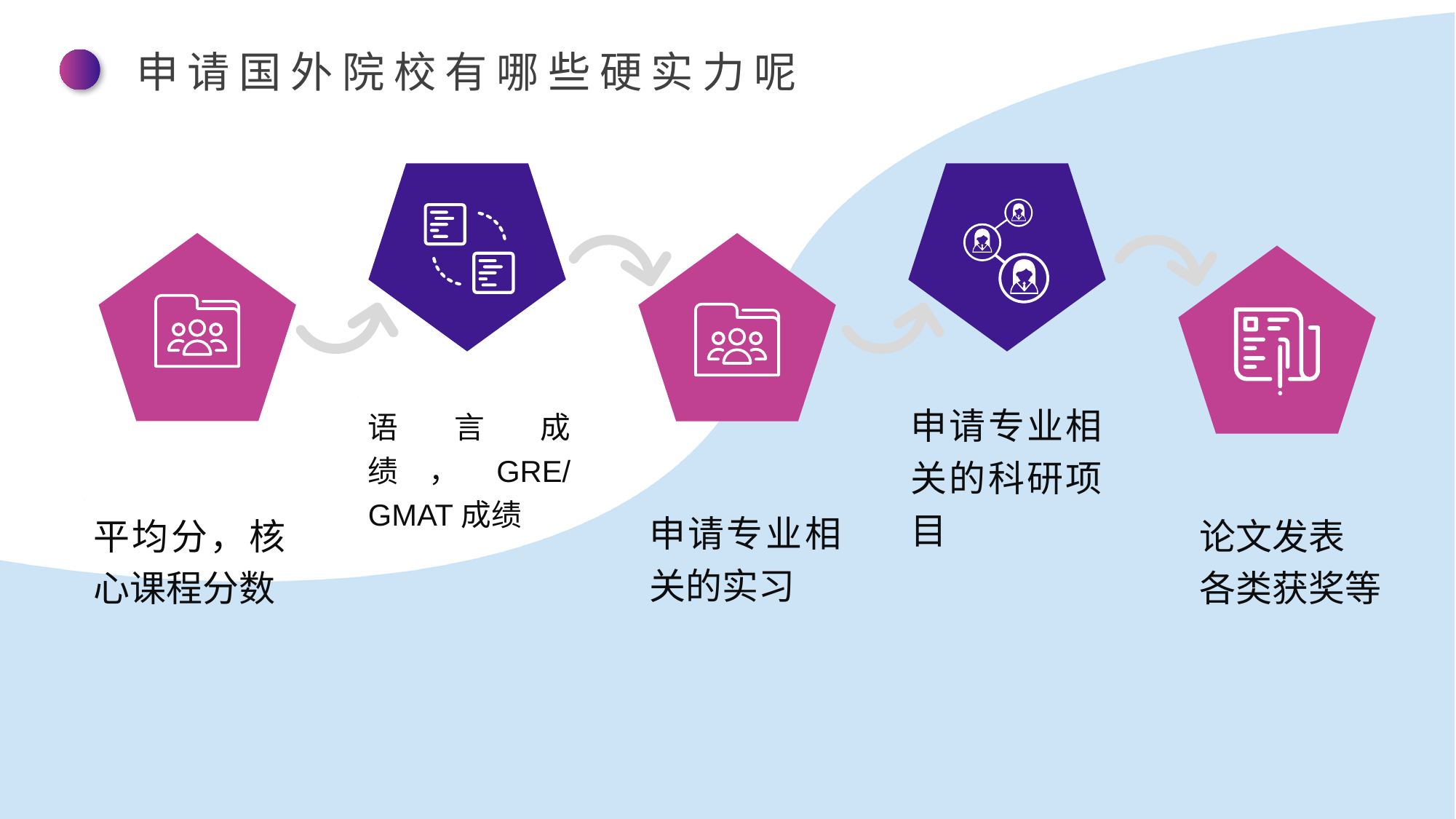

申请国外院校有哪些硬实力呢

申请专业相关的科研项目
语言成绩，GRE/GMAT成绩
申请专业相关的实习
平均分，核心课程分数
论文发表
各类获奖等